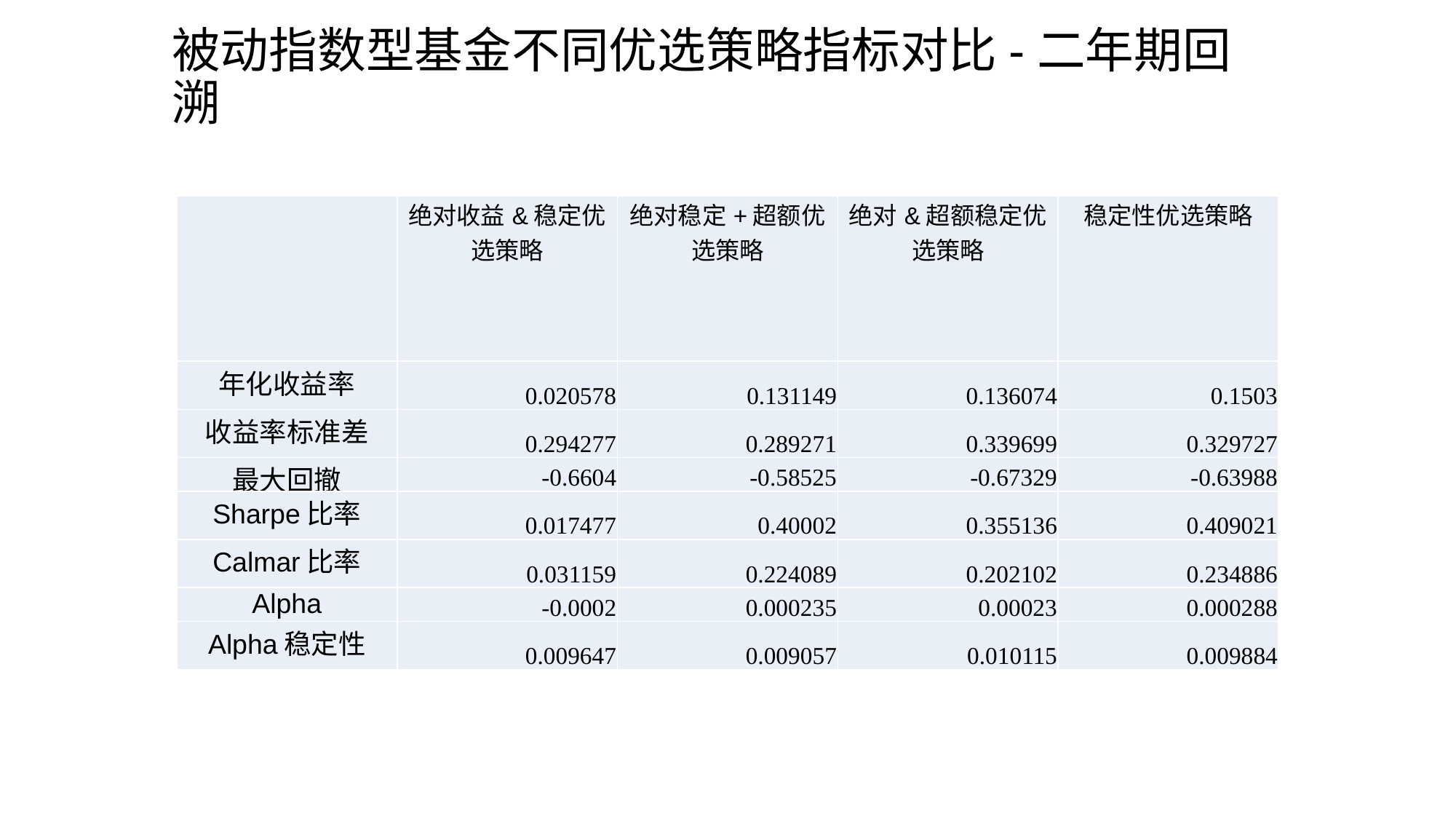

# 被动指数型基金不同优选策略指标对比-二年期回溯
|  | 绝对收益&稳定优选策略 | 绝对稳定+超额优选策略 | 绝对&超额稳定优选策略 | 稳定性优选策略 |
| --- | --- | --- | --- | --- |
| 年化收益率 | 0.020578 | 0.131149 | 0.136074 | 0.1503 |
| 收益率标准差 | 0.294277 | 0.289271 | 0.339699 | 0.329727 |
| 最大回撤 | -0.6604 | -0.58525 | -0.67329 | -0.63988 |
| Sharpe比率 | 0.017477 | 0.40002 | 0.355136 | 0.409021 |
| Calmar比率 | 0.031159 | 0.224089 | 0.202102 | 0.234886 |
| Alpha | -0.0002 | 0.000235 | 0.00023 | 0.000288 |
| Alpha稳定性 | 0.009647 | 0.009057 | 0.010115 | 0.009884 |